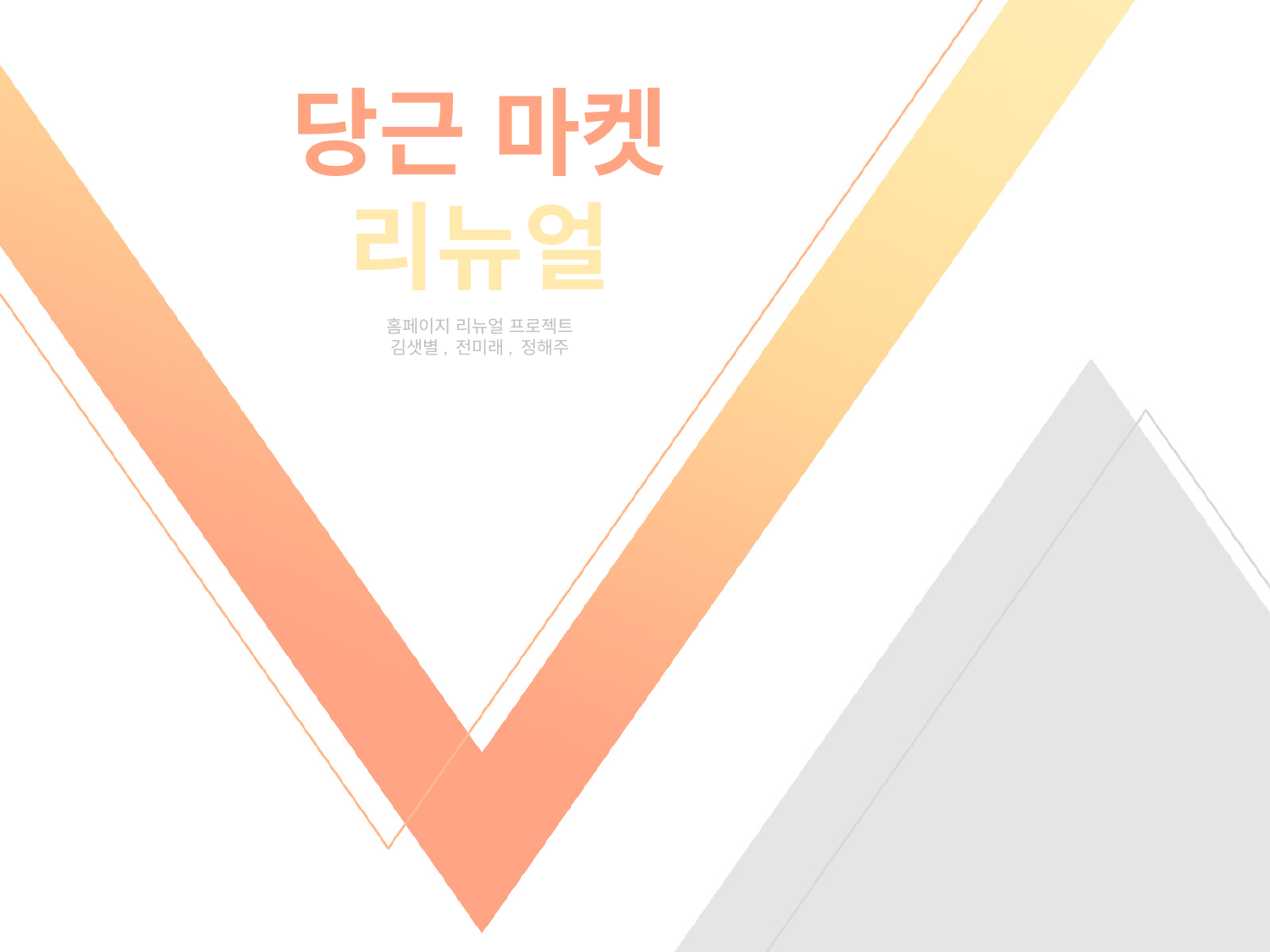

# 당근 마켓 리뉴얼
홈페이지 리뉴얼 프로젝트
김샛별, 전미래, 정해주